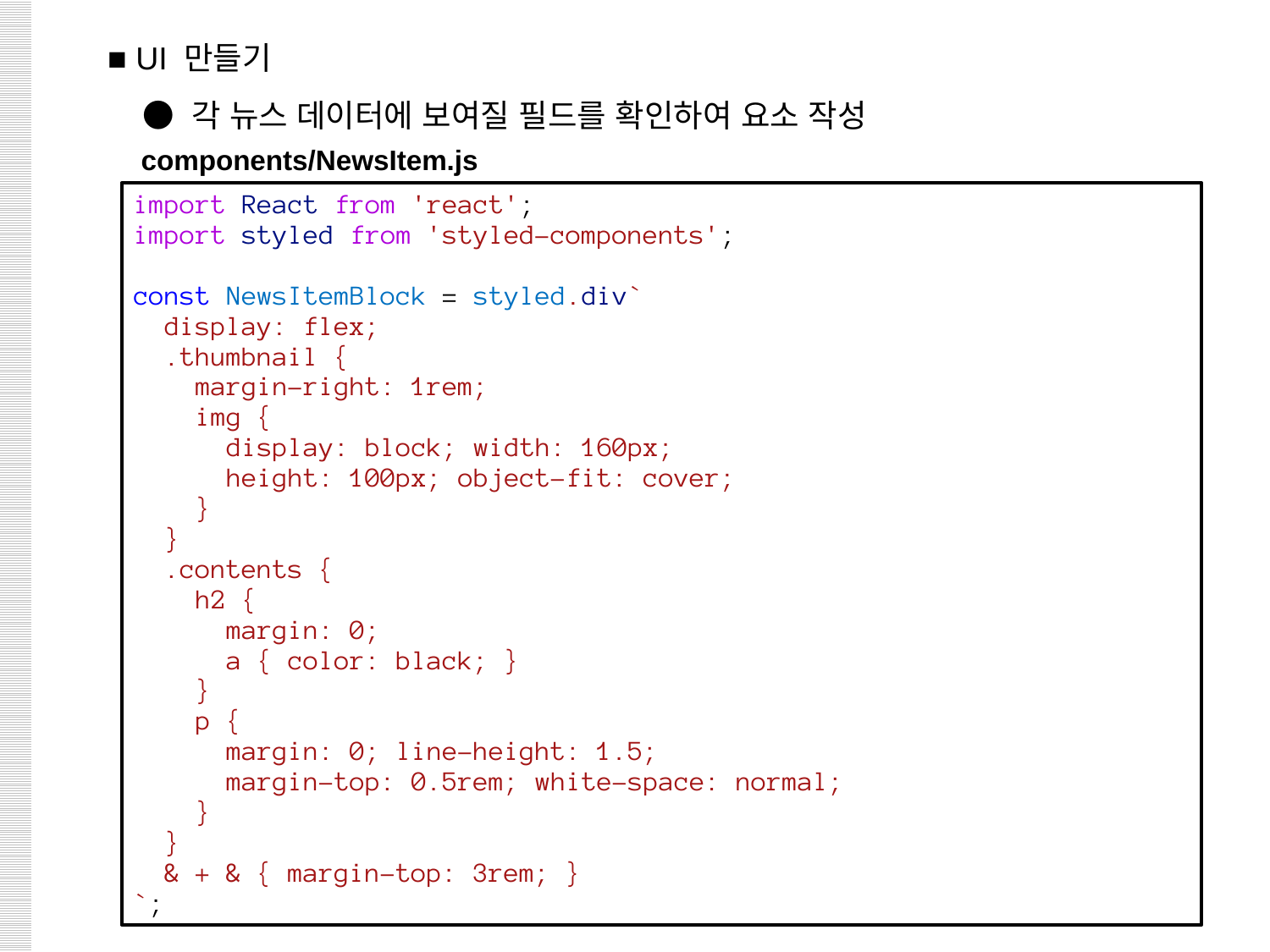

■ UI 만들기
    ● 각 뉴스 데이터에 보여질 필드를 확인하여 요소 작성
components/NewsItem.js
import React from 'react';
import styled from 'styled-components';
const NewsItemBlock = styled.div`
  display: flex;
  .thumbnail {
    margin-right: 1rem;
    img {
      display: block; width: 160px;
      height: 100px; object-fit: cover;
    }
  }
  .contents {
    h2 {
      margin: 0;
      a { color: black; }
    }
    p {
      margin: 0; line-height: 1.5;
      margin-top: 0.5rem; white-space: normal;
    }
  }
  & + & { margin-top: 3rem; }
`;